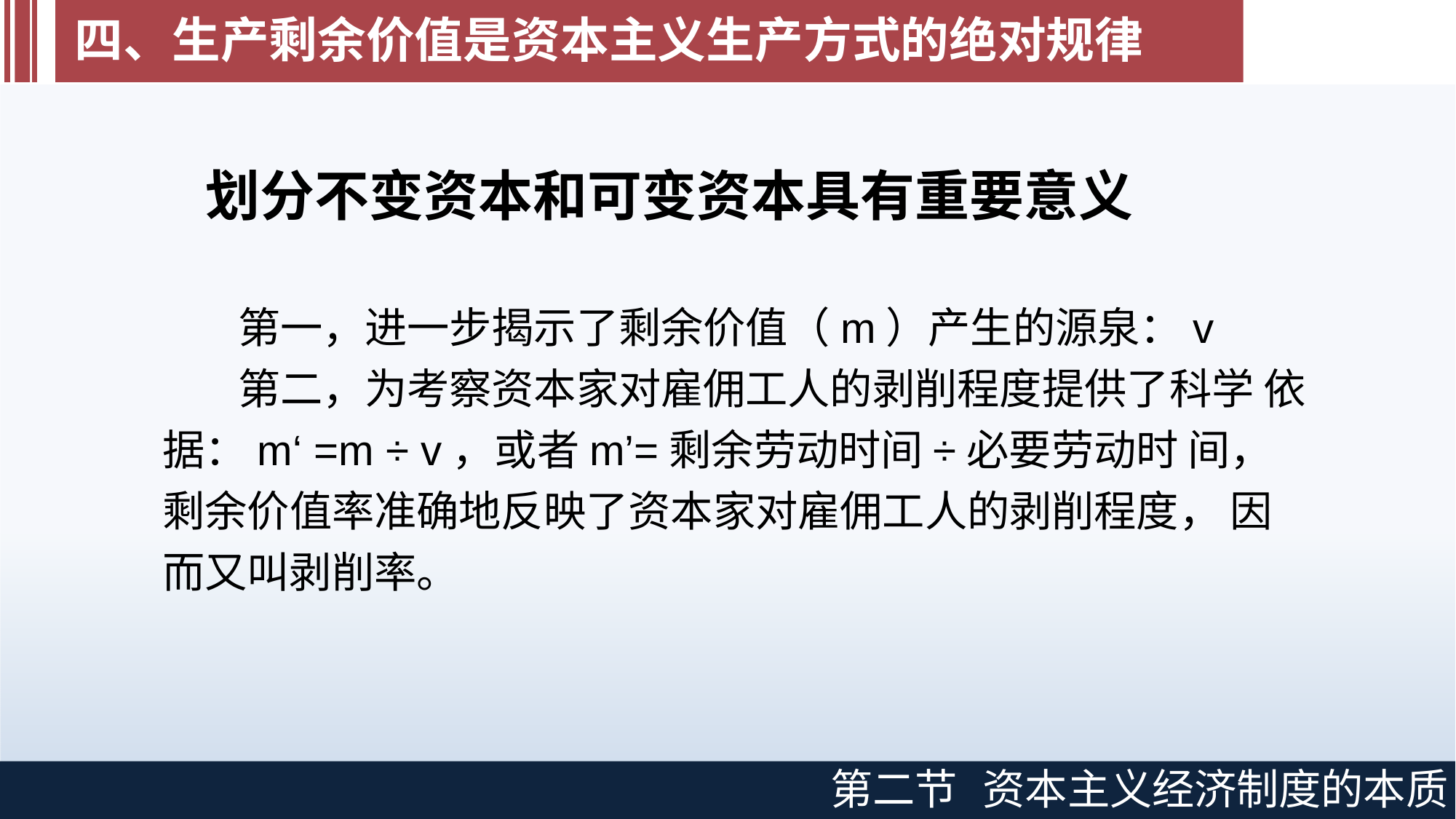

# 四、生产剩余价值是资本主义生产方式的绝对规律

划分不变资本和可变资本具有重要意义

第一，进一步揭示了剩余价值（m）产生的源泉：v
第二，为考察资本家对雇佣工人的剥削程度提供了科学 依据：m‘ =m ÷ v，或者m’=剩余劳动时间÷必要劳动时 间，剩余价值率准确地反映了资本家对雇佣工人的剥削程度， 因而又叫剥削率。
第二节
资本主义经济制度的本质